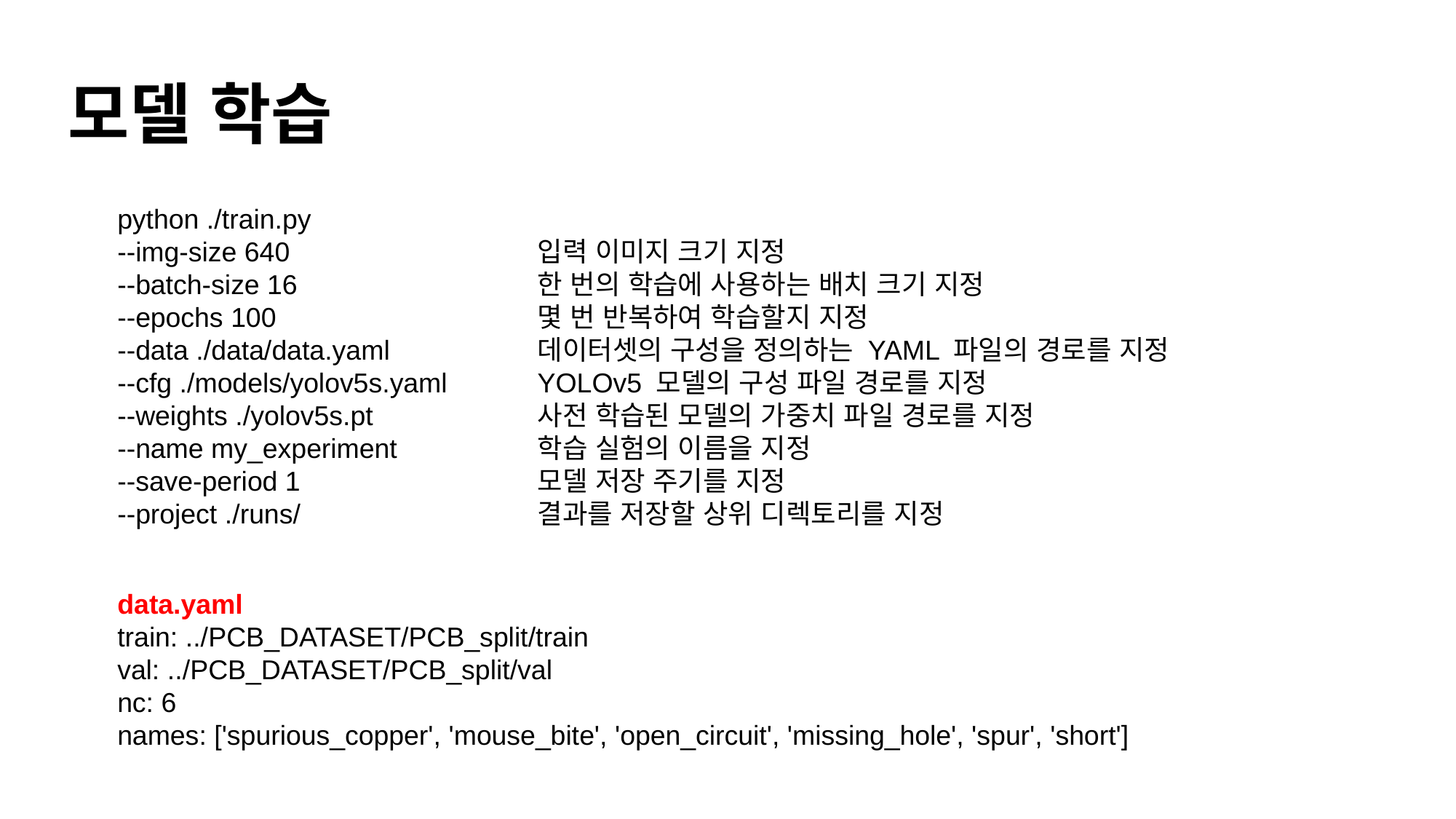

# 모델 학습
python ./train.py
--img-size 640
--batch-size 16
--epochs 100
--data ./data/data.yaml
--cfg ./models/yolov5s.yaml
--weights ./yolov5s.pt
--name my_experiment
--save-period 1
--project ./runs/

입력 이미지 크기 지정
한 번의 학습에 사용하는 배치 크기 지정
몇 번 반복하여 학습할지 지정
데이터셋의 구성을 정의하는 YAML 파일의 경로를 지정
YOLOv5 모델의 구성 파일 경로를 지정
사전 학습된 모델의 가중치 파일 경로를 지정
학습 실험의 이름을 지정
모델 저장 주기를 지정
결과를 저장할 상위 디렉토리를 지정
data.yaml
train: ../PCB_DATASET/PCB_split/train
val: ../PCB_DATASET/PCB_split/val
nc: 6
names: ['spurious_copper', 'mouse_bite', 'open_circuit', 'missing_hole', 'spur', 'short']